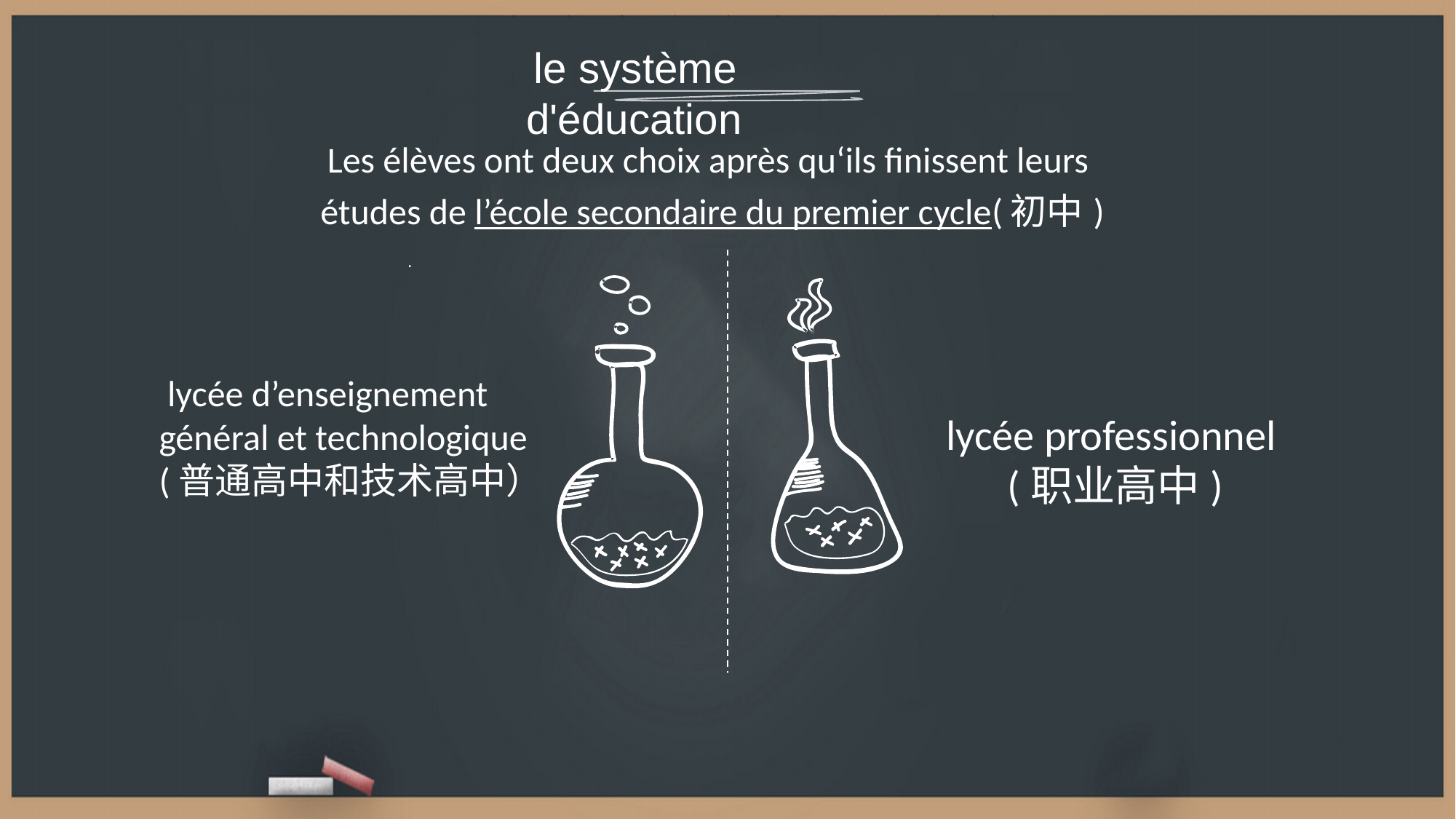

le système d'éducation
| Les élèves ont deux choix après qu‘ils finissent leurs études de l’école secondaire du premier cycle(初中) |
| --- |

.

 lycée d’enseignement général et technologique
(普通高中和技术高中）
 lycée professionnel
       (职业高中)